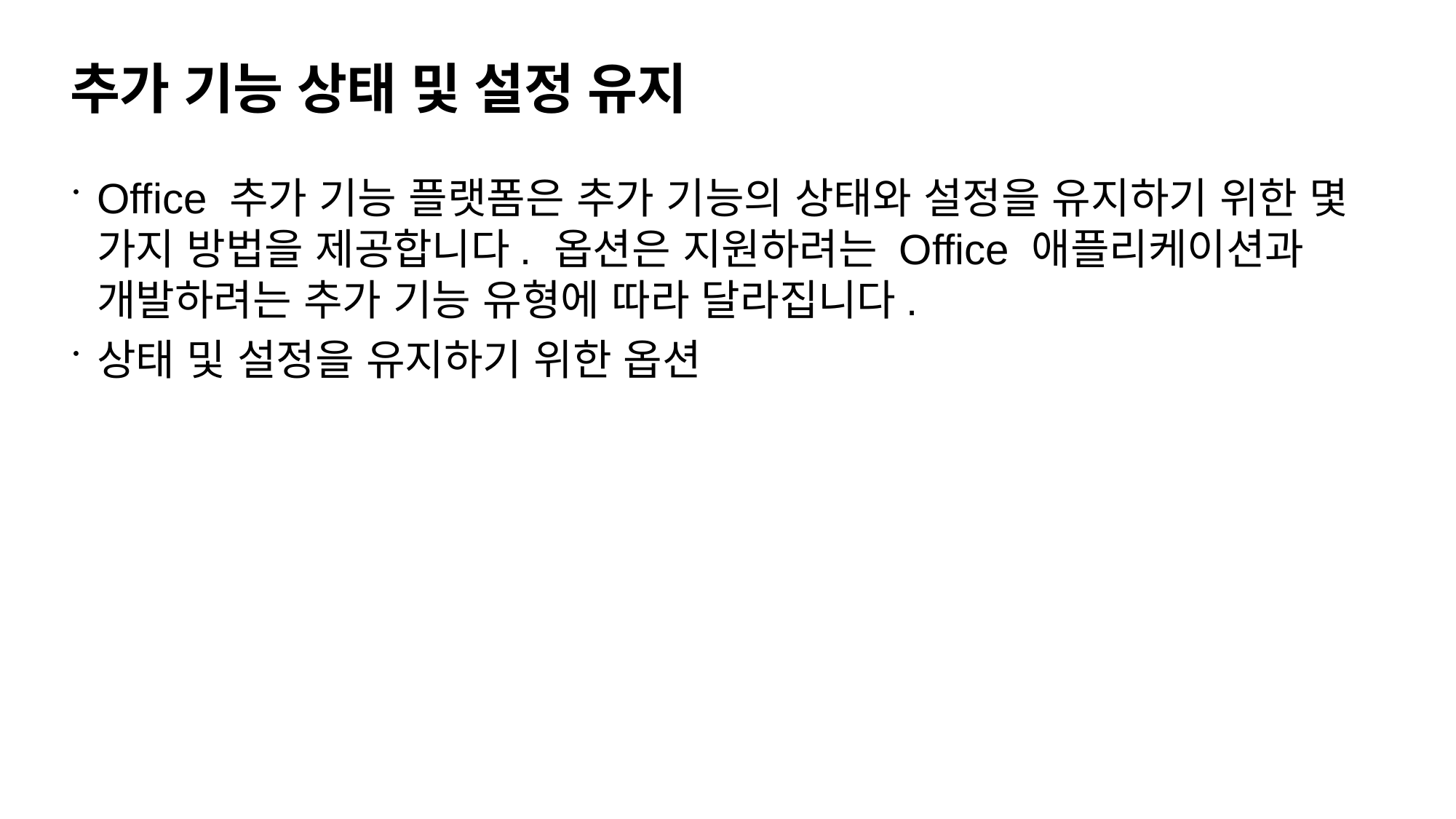

# 추가 기능 상태 및 설정 유지
Office 추가 기능 플랫폼은 추가 기능의 상태와 설정을 유지하기 위한 몇 가지 방법을 제공합니다. 옵션은 지원하려는 Office 애플리케이션과 개발하려는 추가 기능 유형에 따라 달라집니다.
상태 및 설정을 유지하기 위한 옵션